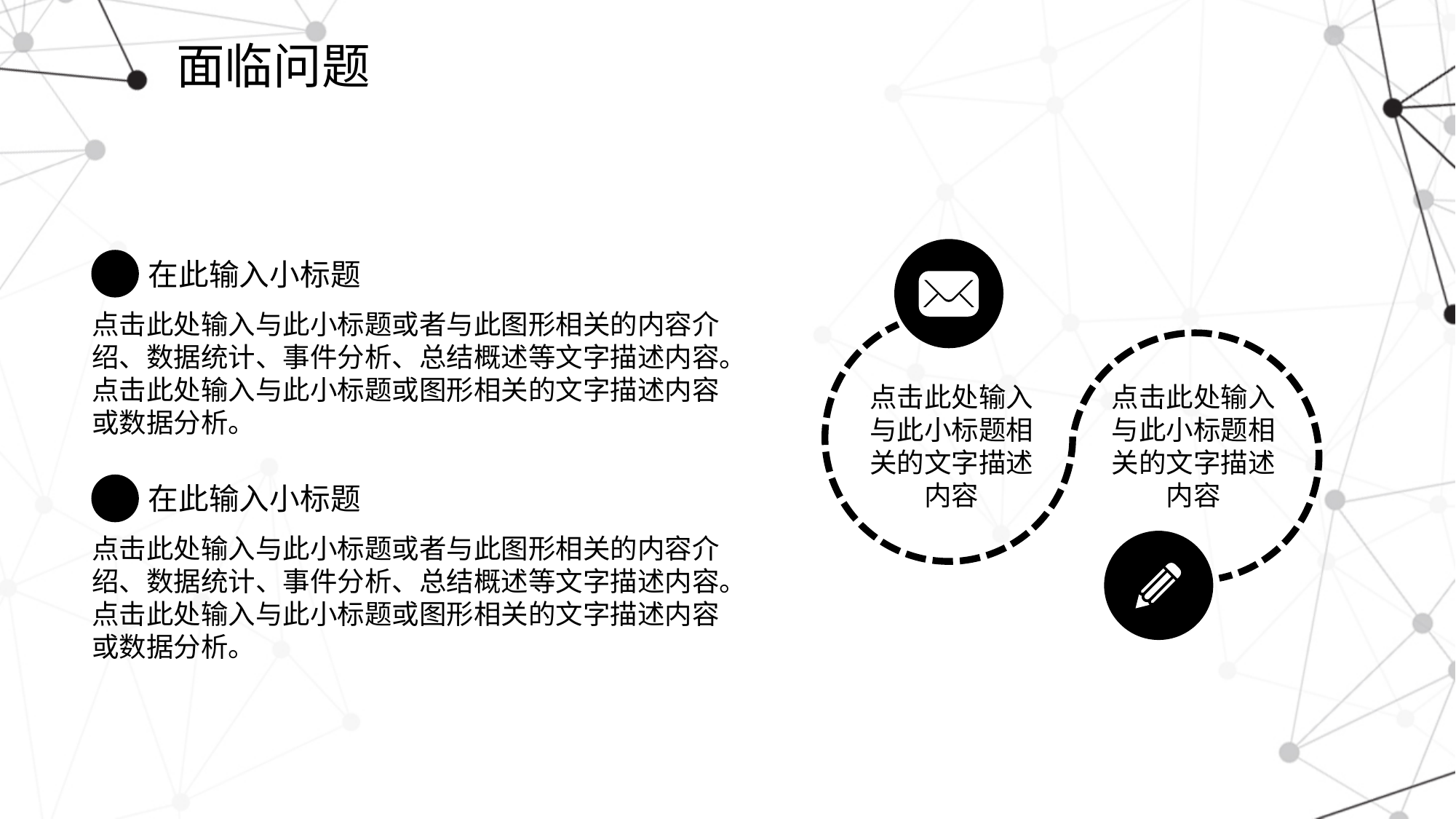

# 面临问题

在此输入小标题

点击此处输入与此小标题或者与此图形相关的内容介绍、数据统计、事件分析、总结概述等文字描述内容。点击此处输入与此小标题或图形相关的文字描述内容或数据分析。

点击此处输入与此小标题相关的文字描述内容
点击此处输入与此小标题相关的文字描述内容
在此输入小标题

点击此处输入与此小标题或者与此图形相关的内容介绍、数据统计、事件分析、总结概述等文字描述内容。点击此处输入与此小标题或图形相关的文字描述内容或数据分析。